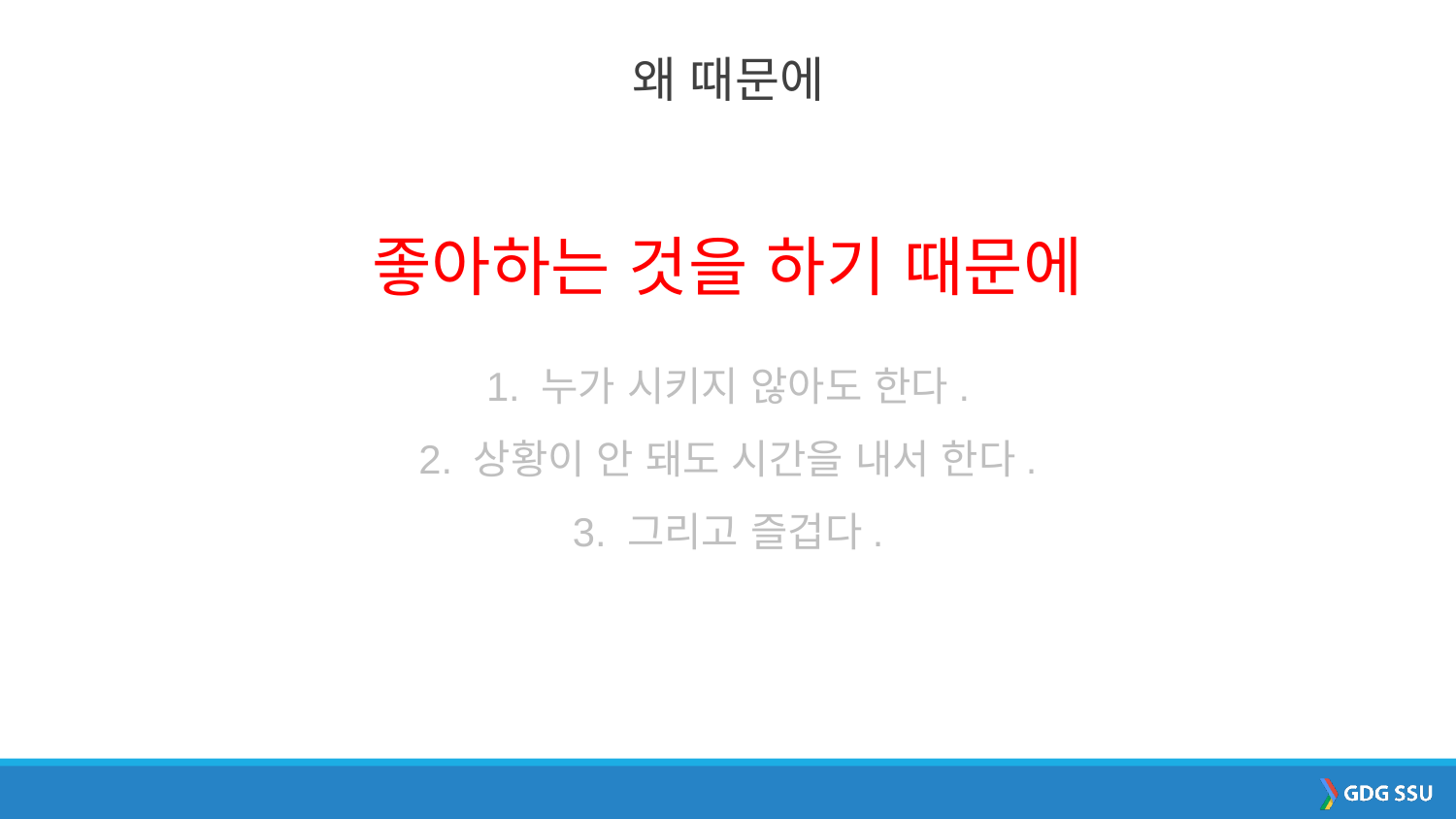

왜 때문에
좋아하는 것을 하기 때문에

1. 누가 시키지 않아도 한다.
2. 상황이 안 돼도 시간을 내서 한다.
3. 그리고 즐겁다.